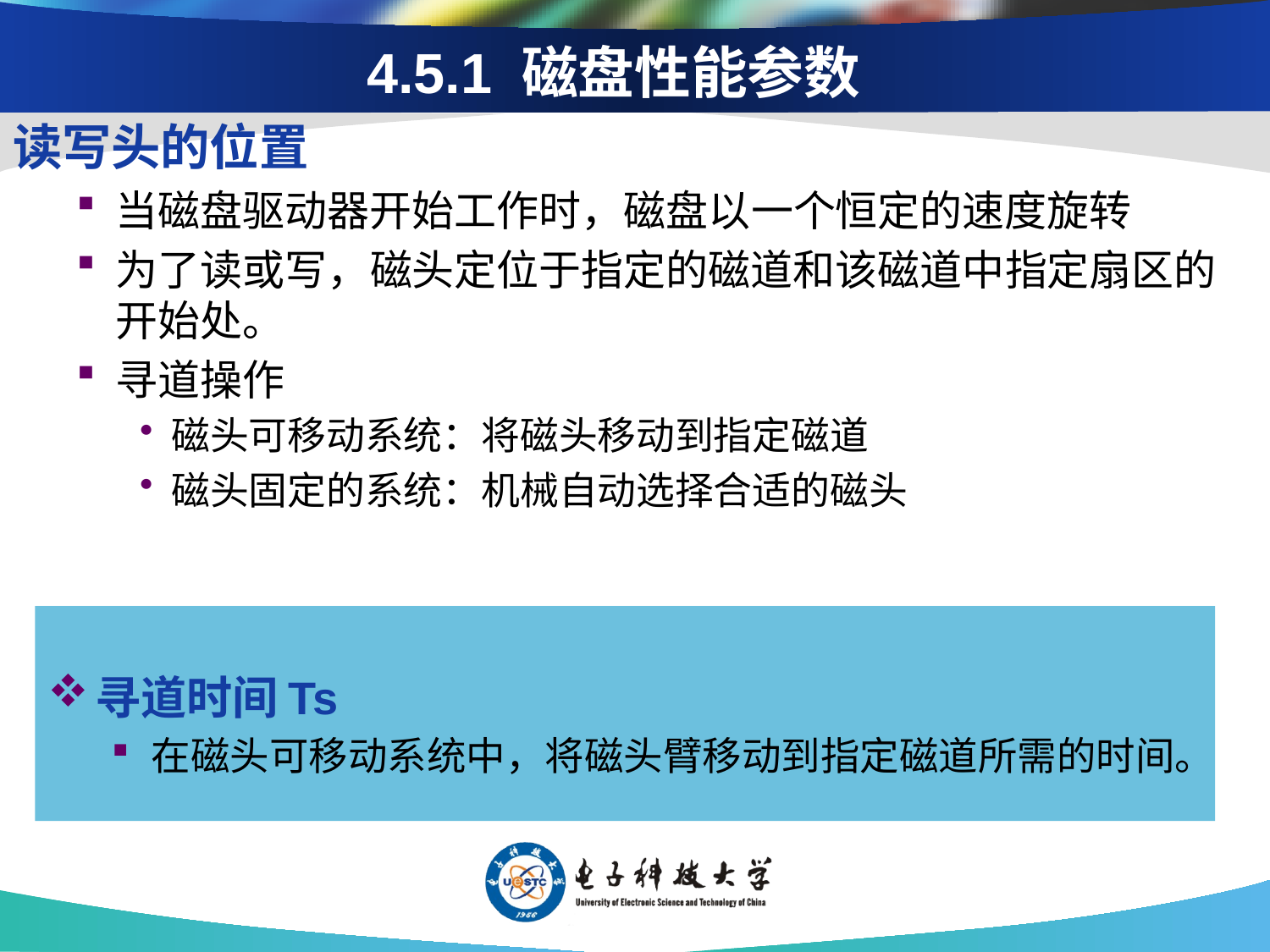

# 4.5.1 磁盘性能参数
读写头的位置
当磁盘驱动器开始工作时，磁盘以一个恒定的速度旋转
为了读或写，磁头定位于指定的磁道和该磁道中指定扇区的开始处。
寻道操作
磁头可移动系统：将磁头移动到指定磁道
磁头固定的系统：机械自动选择合适的磁头

寻道时间Ts
在磁头可移动系统中，将磁头臂移动到指定磁道所需的时间。